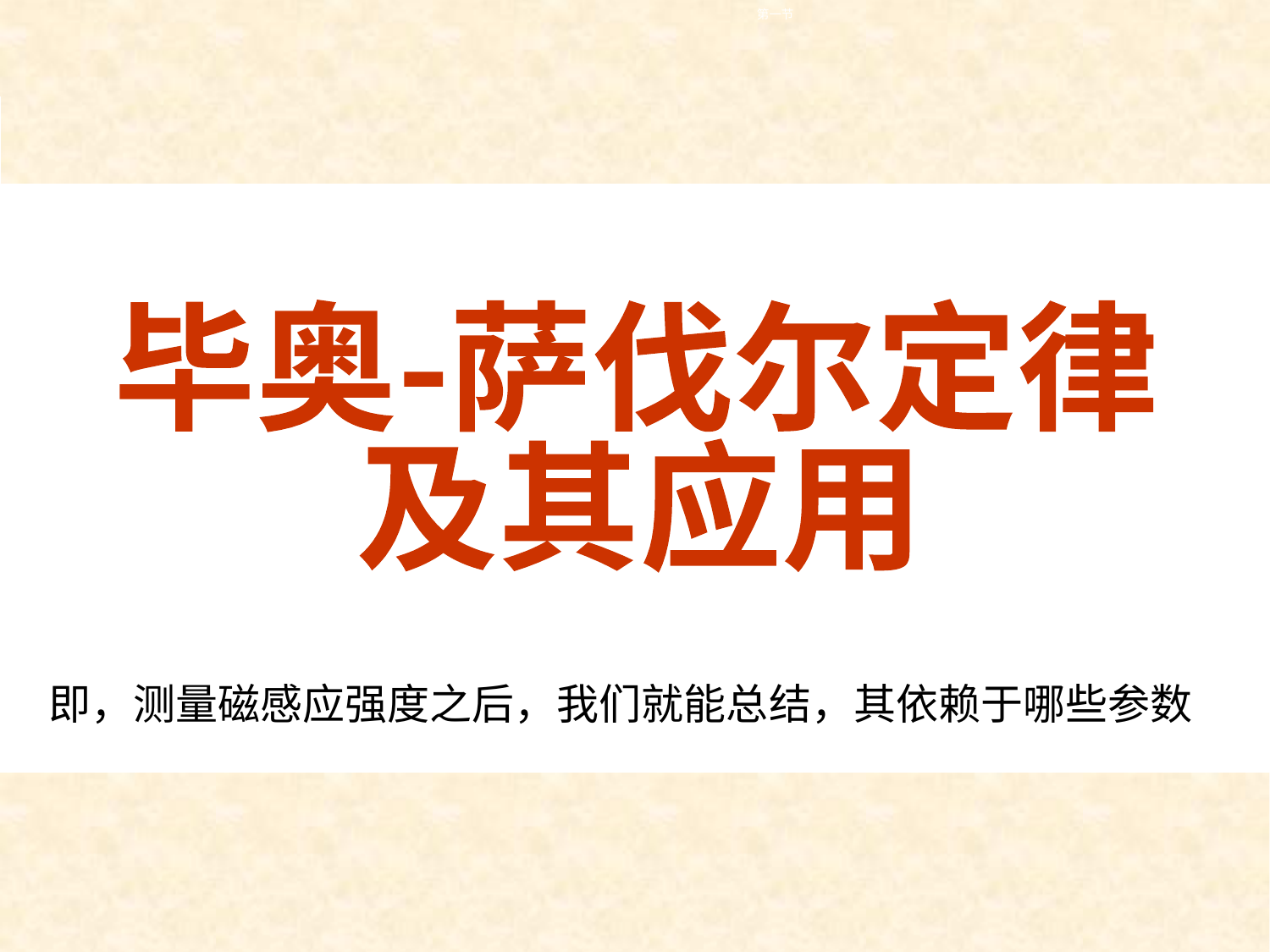

第一节
第三节

毕奥-萨伐尔定律
及其应用
即，测量磁感应强度之后，我们就能总结，其依赖于哪些参数